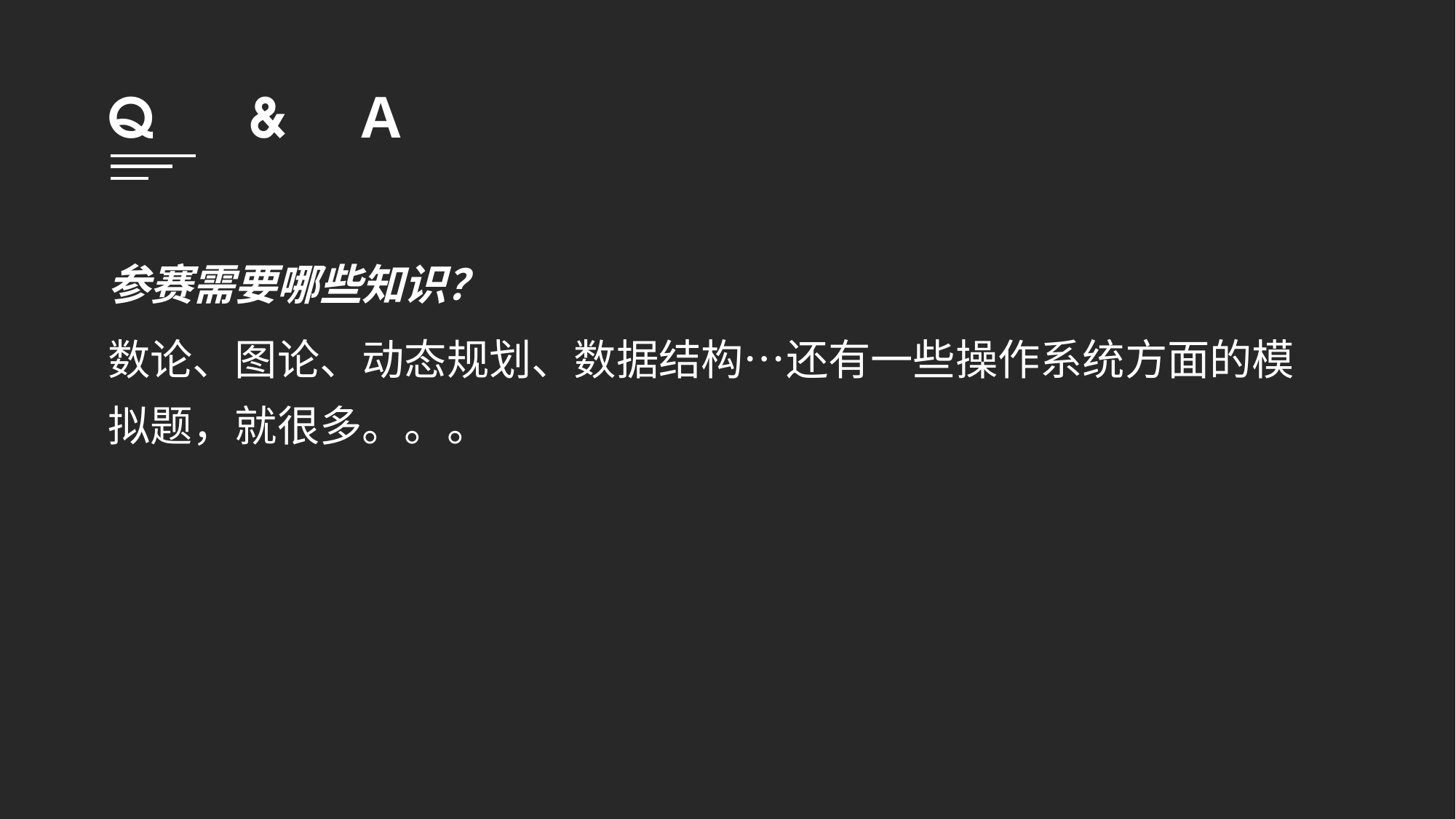

Q 　&　Ａ
参赛需要哪些知识？
数论、图论、动态规划、数据结构…还有一些操作系统方面的模拟题，就很多。。。